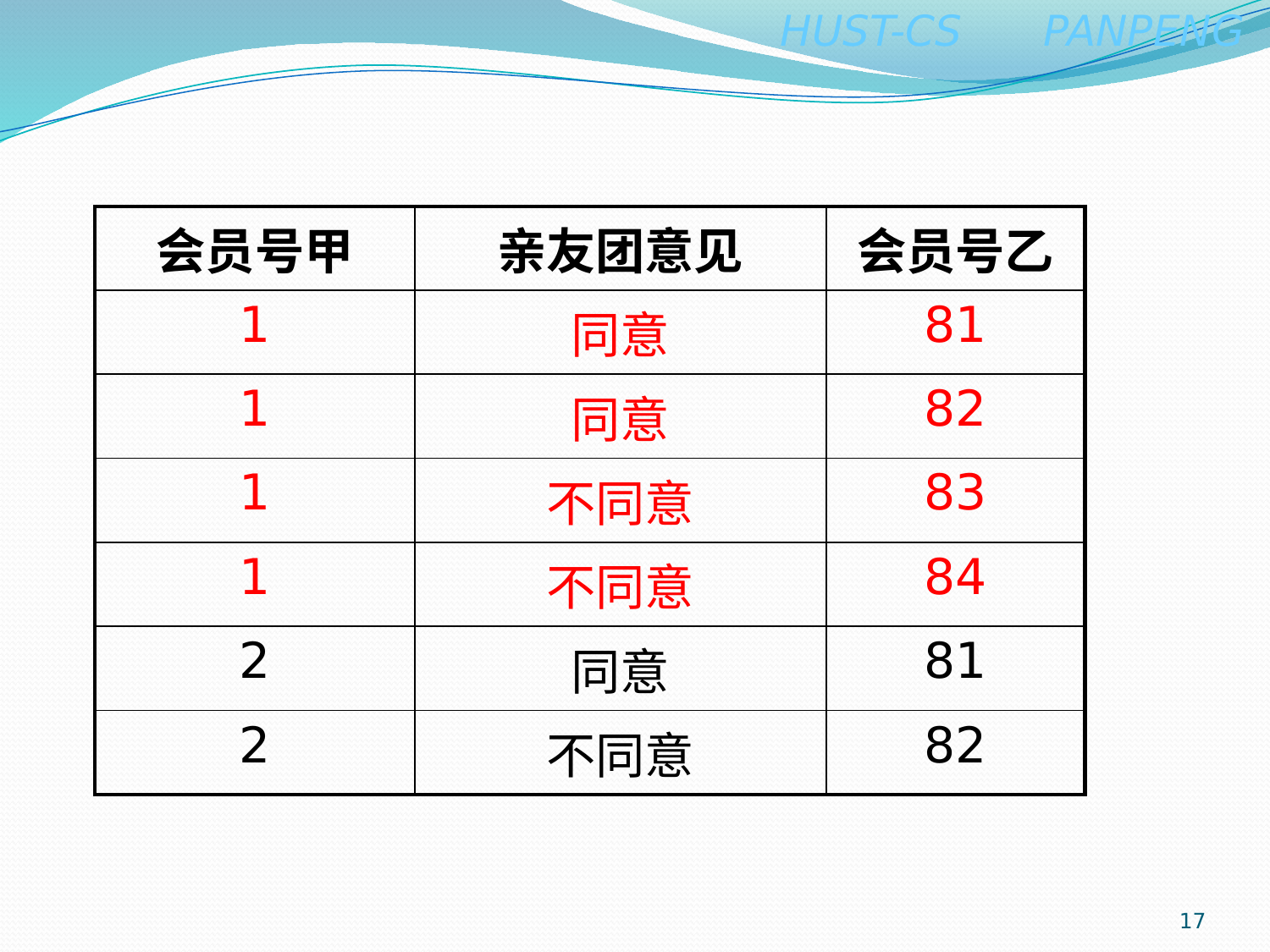

| 会员号甲 | 亲友团意见 | 会员号乙 |
| --- | --- | --- |
| 1 | 同意 | 81 |
| 1 | 同意 | 82 |
| 1 | 不同意 | 83 |
| 1 | 不同意 | 84 |
| 2 | 同意 | 81 |
| 2 | 不同意 | 82 |
17